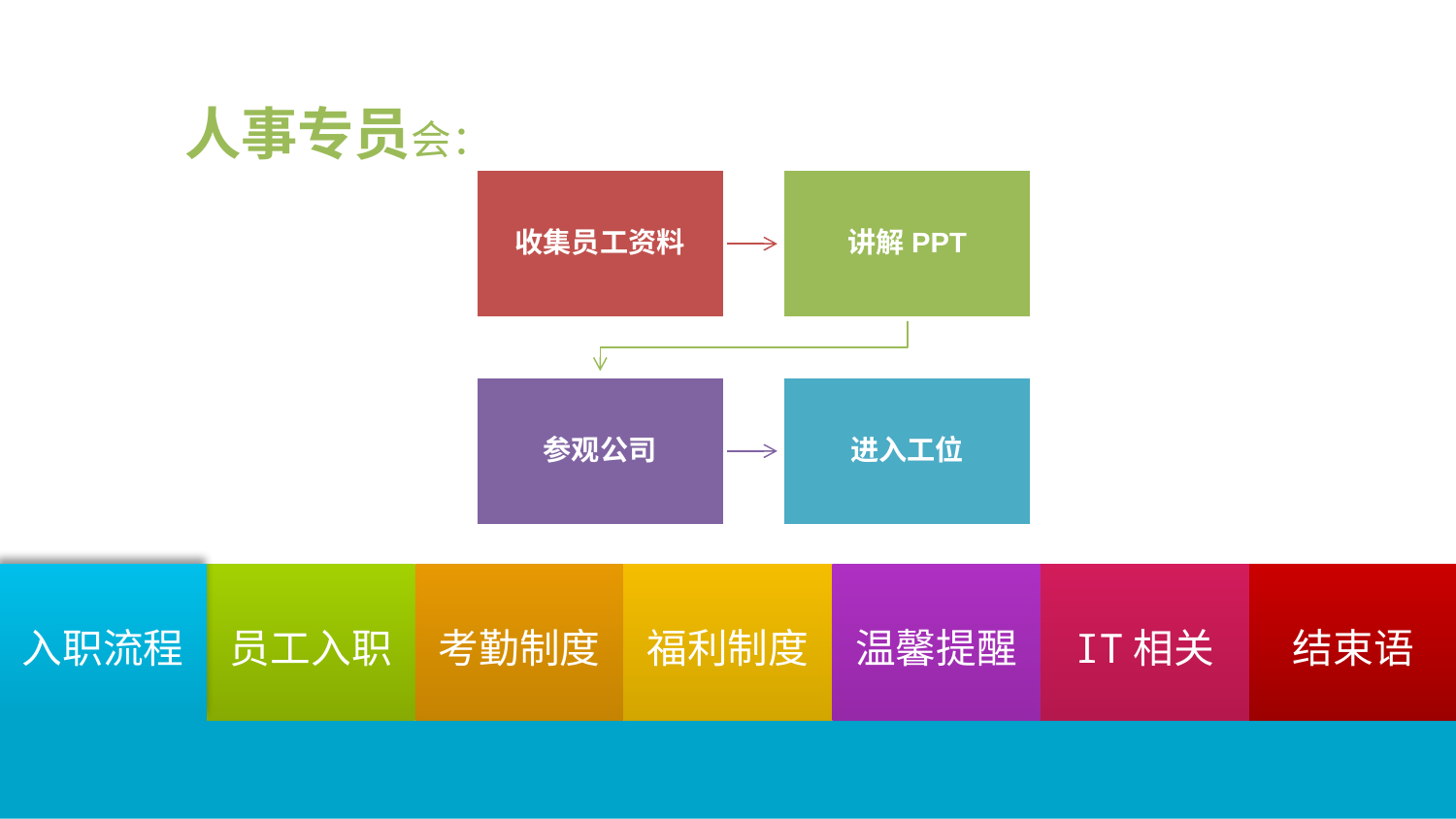

人事专员会：

收集员工资料

讲解PPT

参观公司
进入工位

结束语
温馨提醒
IT相关
入职流程
员工入职
考勤制度
福利制度